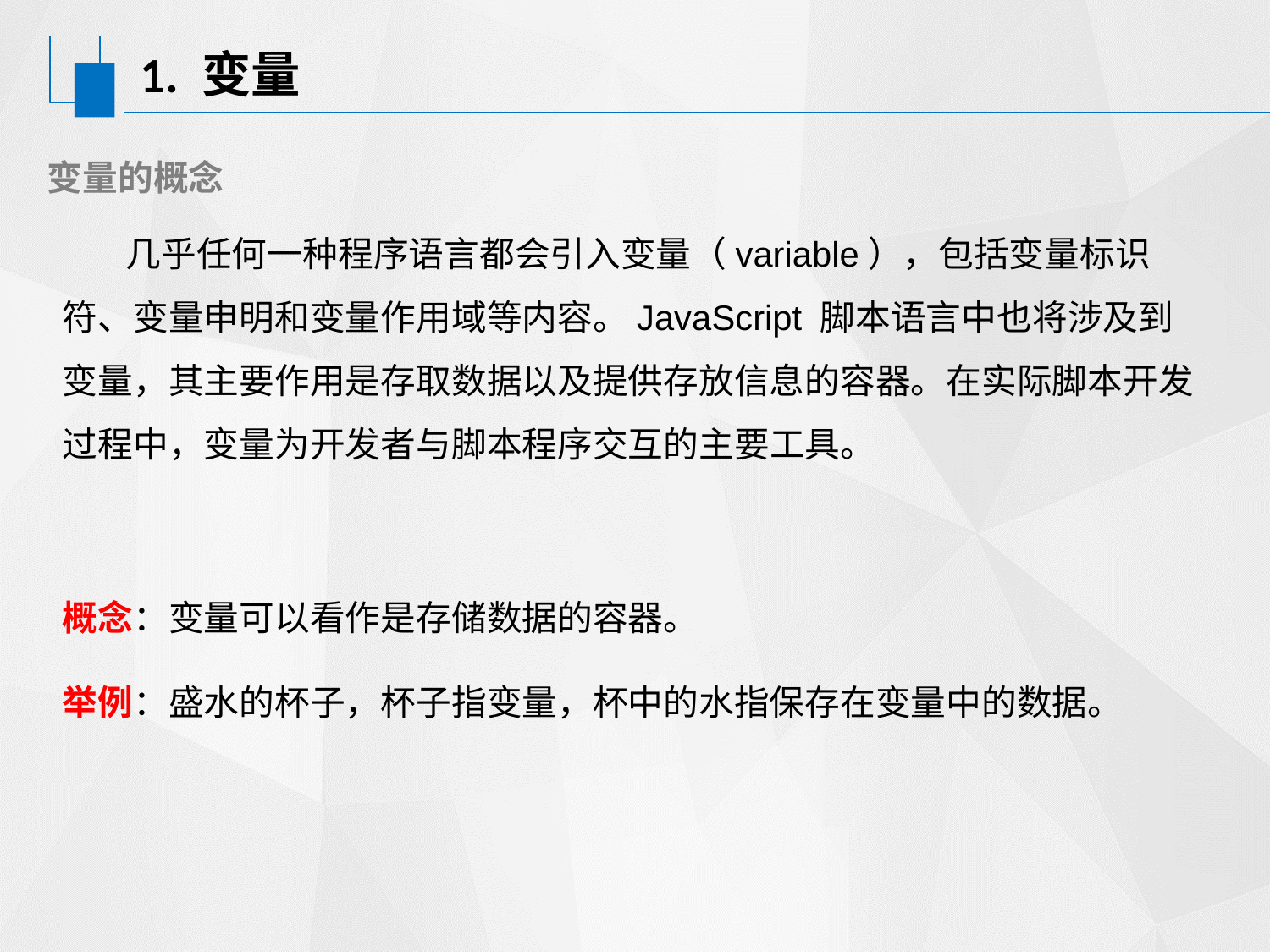

# 1. 变量
变量的概念
       几乎任何一种程序语言都会引入变量（variable），包括变量标识符、变量申明和变量作用域等内容。JavaScript 脚本语言中也将涉及到变量，其主要作用是存取数据以及提供存放信息的容器。在实际脚本开发过程中，变量为开发者与脚本程序交互的主要工具。
概念：变量可以看作是存储数据的容器。
举例：盛水的杯子，杯子指变量，杯中的水指保存在变量中的数据。